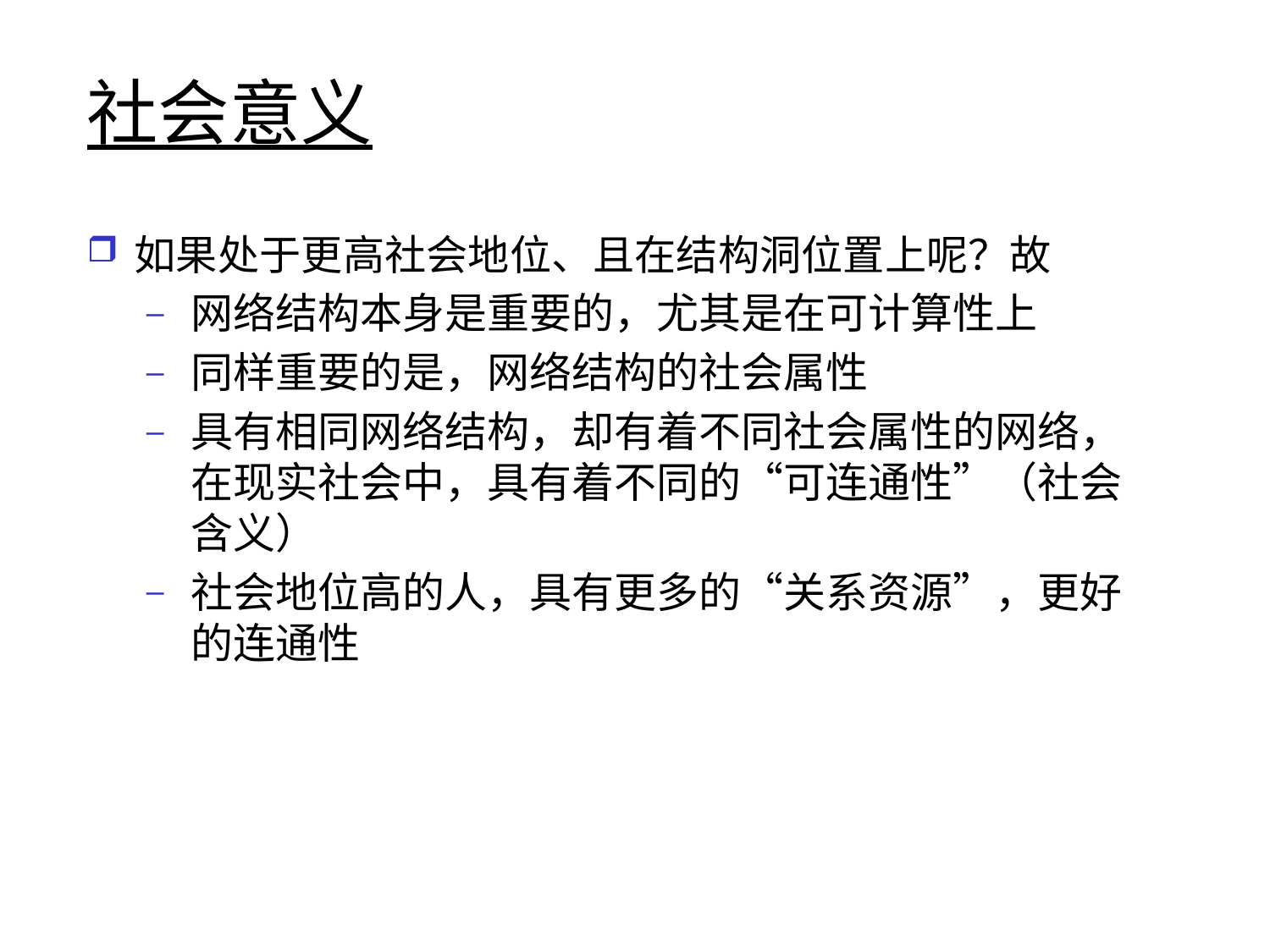

# 社会意义
如果处于更高社会地位、且在结构洞位置上呢？故
网络结构本身是重要的，尤其是在可计算性上
同样重要的是，网络结构的社会属性
具有相同网络结构，却有着不同社会属性的网络，在现实社会中，具有着不同的“可连通性”（社会含义）
社会地位高的人，具有更多的“关系资源”，更好的连通性